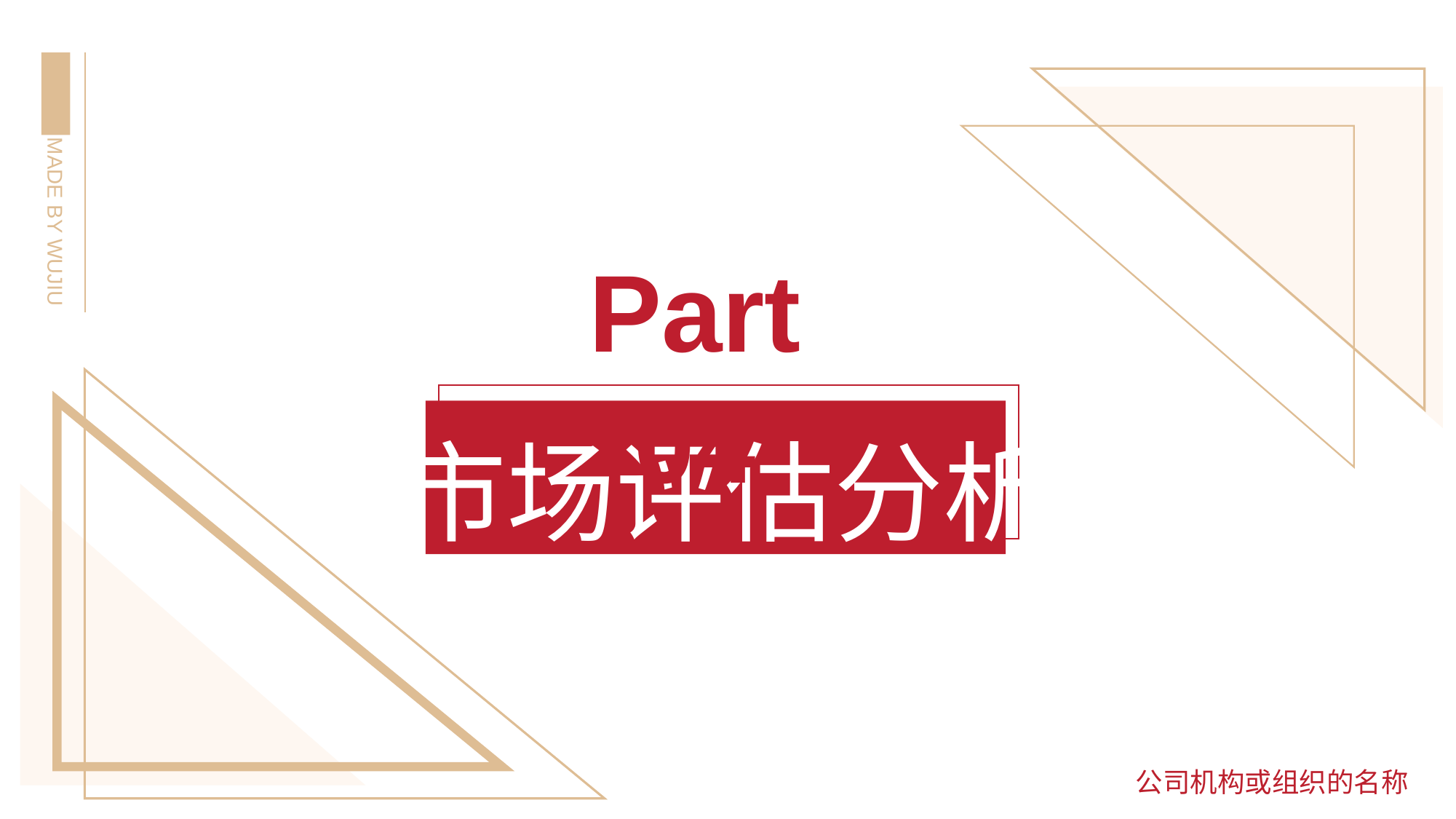

MADE BY WUJIU

Part 04

市场评估分析

公司机构或组织的名称